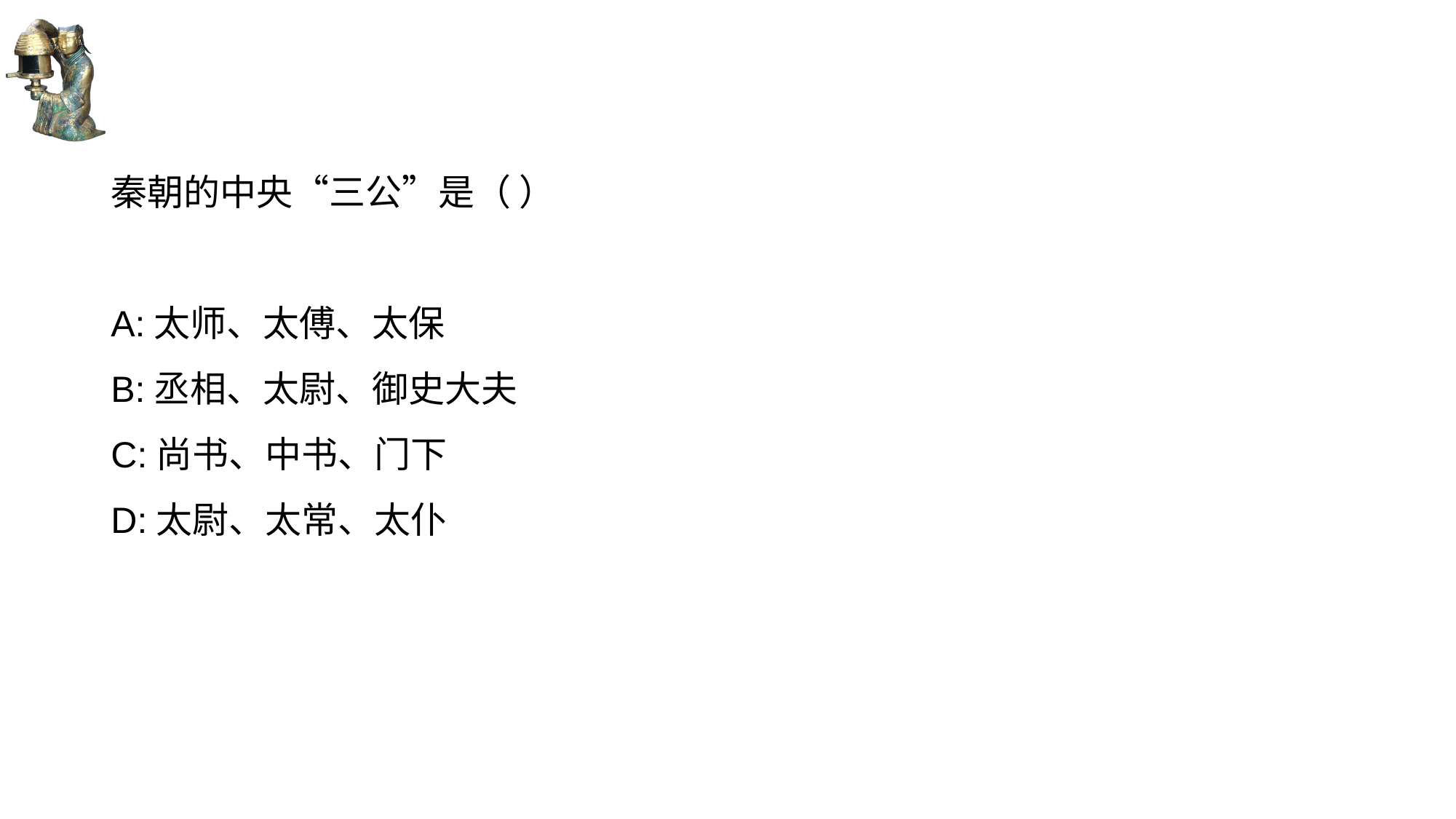

#
秦朝的中央“三公”是（ ）

A:太师、太傅、太保
B:丞相、太尉、御史大夫
C:尚书、中书、门下
D:太尉、太常、太仆

14